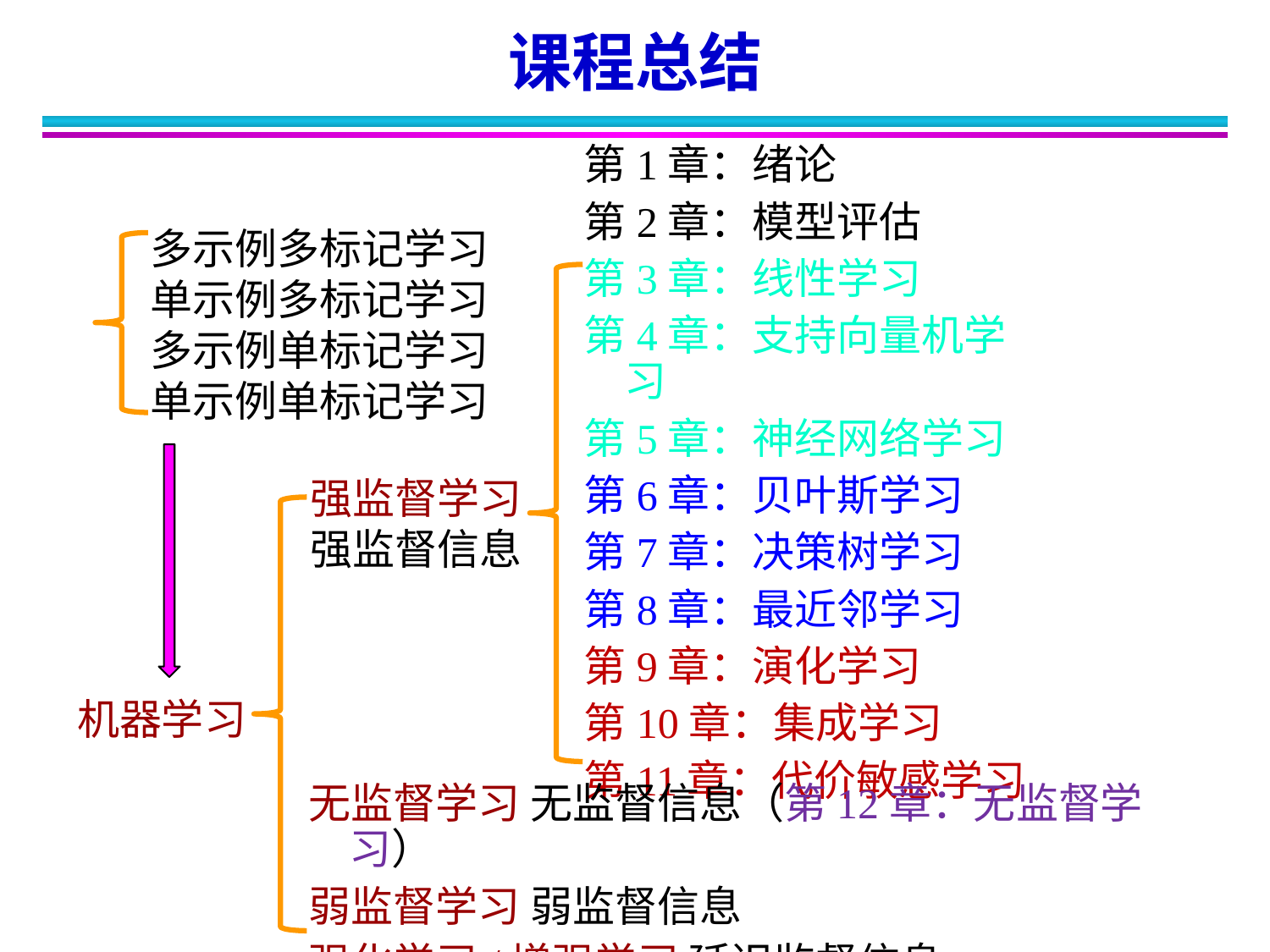

课程总结
第1章：绪论
第2章：模型评估
第3章：线性学习
第4章：支持向量机学习
第5章：神经网络学习
第6章：贝叶斯学习
第7章：决策树学习
第8章：最近邻学习
第9章：演化学习
第10章：集成学习
第11章：代价敏感学习

多示例多标记学习
单示例多标记学习
多示例单标记学习
单示例单标记学习

强监督学习
强监督信息

机器学习
无监督学习 无监督信息（第12章：无监督学习）
弱监督学习 弱监督信息
强化学习/增强学习 延迟监督信息